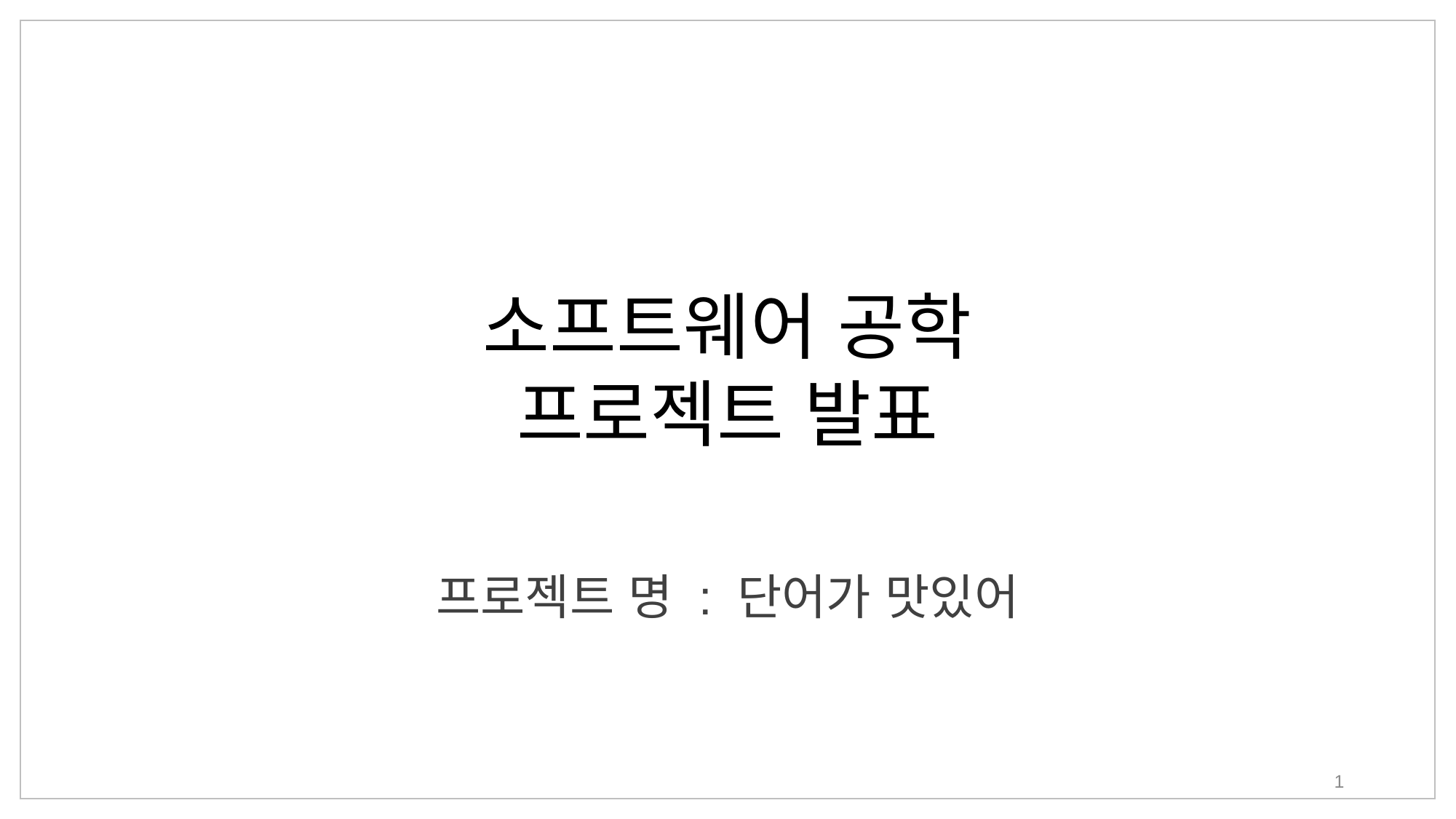

소프트웨어 공학
프로젝트 발표
프로젝트 명 : 단어가 맛있어
1